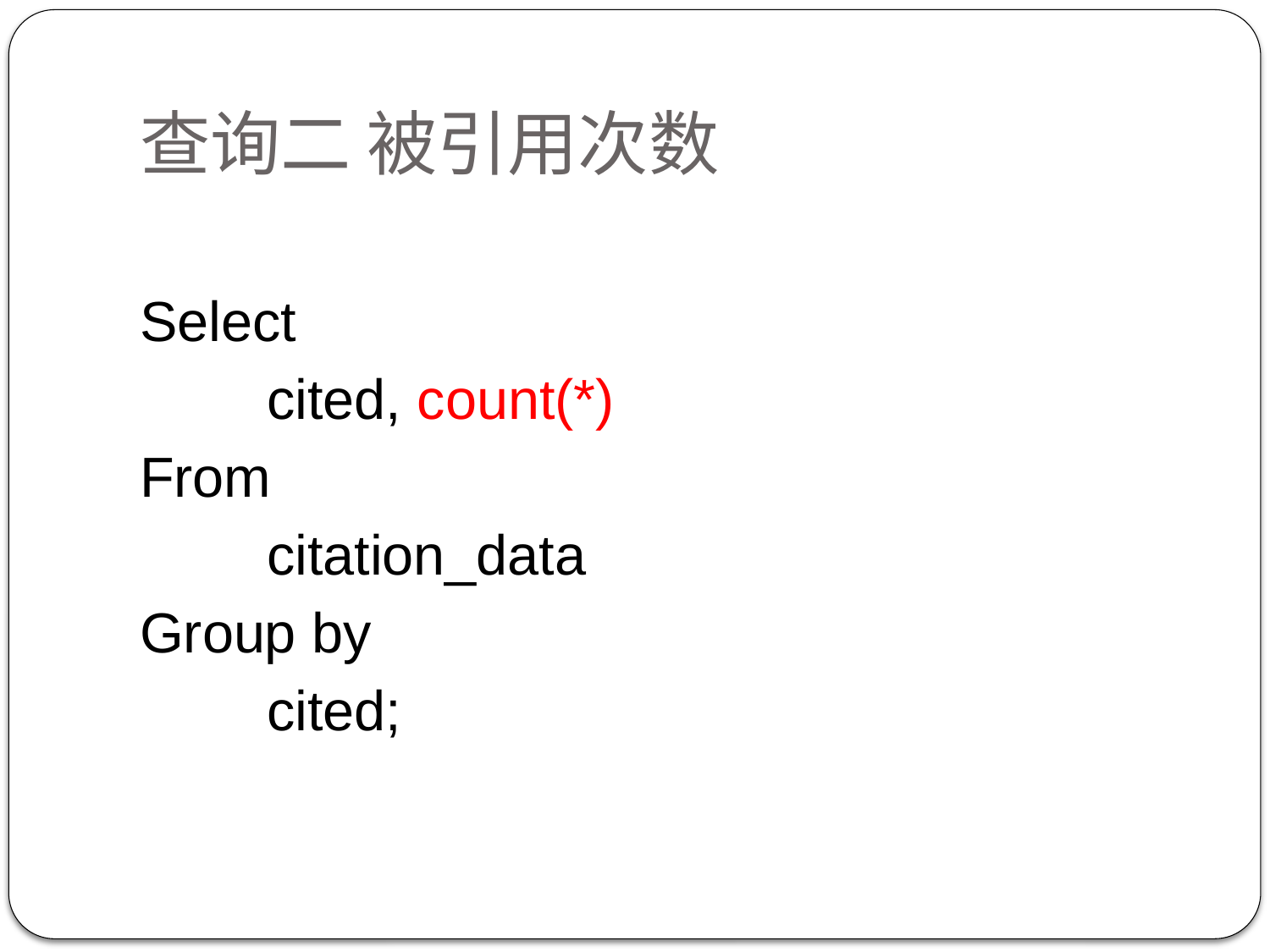

# 查询二 被引用次数

Select
	cited, count(*)
From
	citation_data
Group by
	cited;